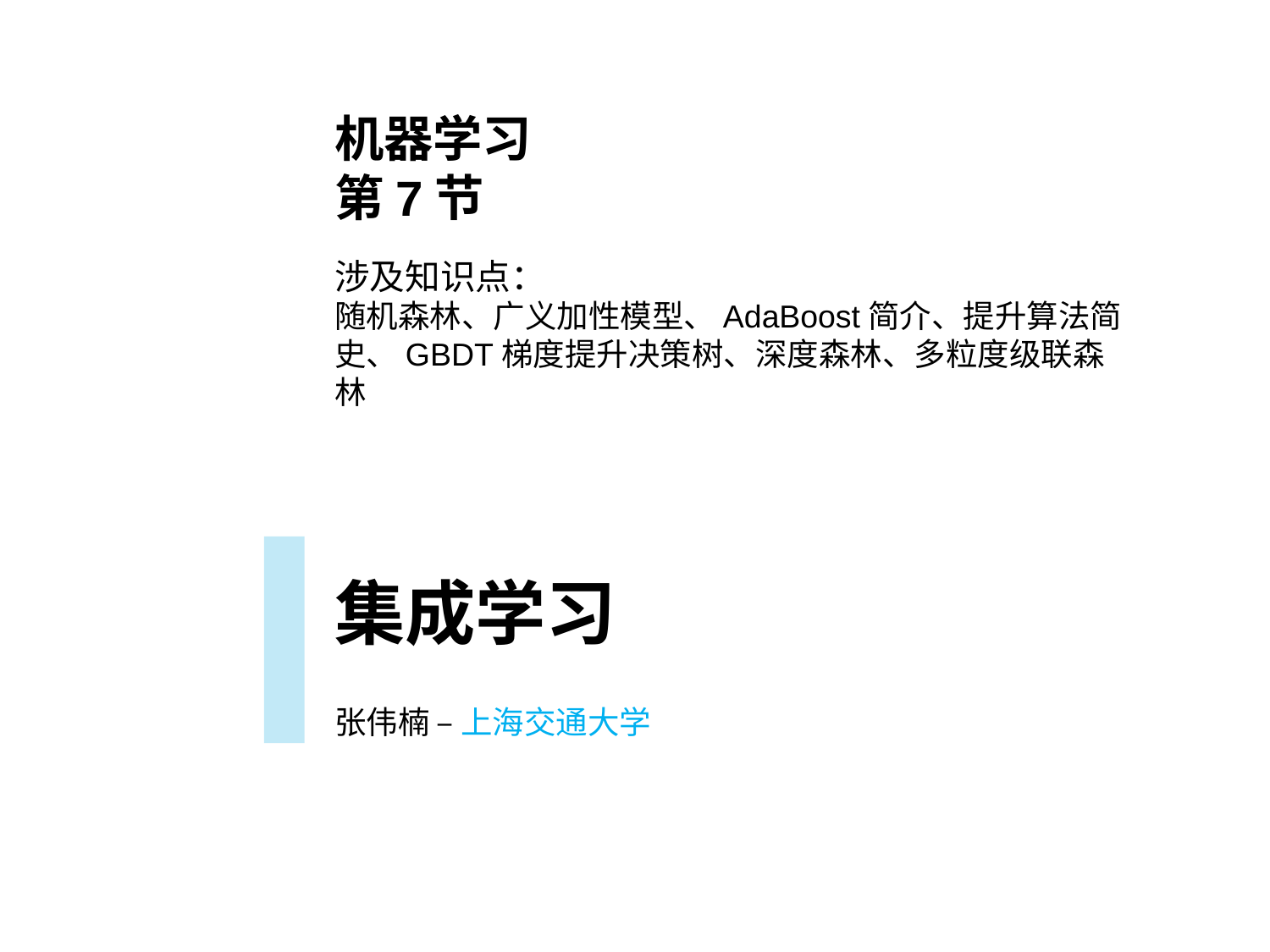

机器学习
第7节

涉及知识点：
随机森林、广义加性模型、AdaBoost简介、提升算法简史、GBDT梯度提升决策树、深度森林、多粒度级联森林
集成学习
张伟楠 – 上海交通大学